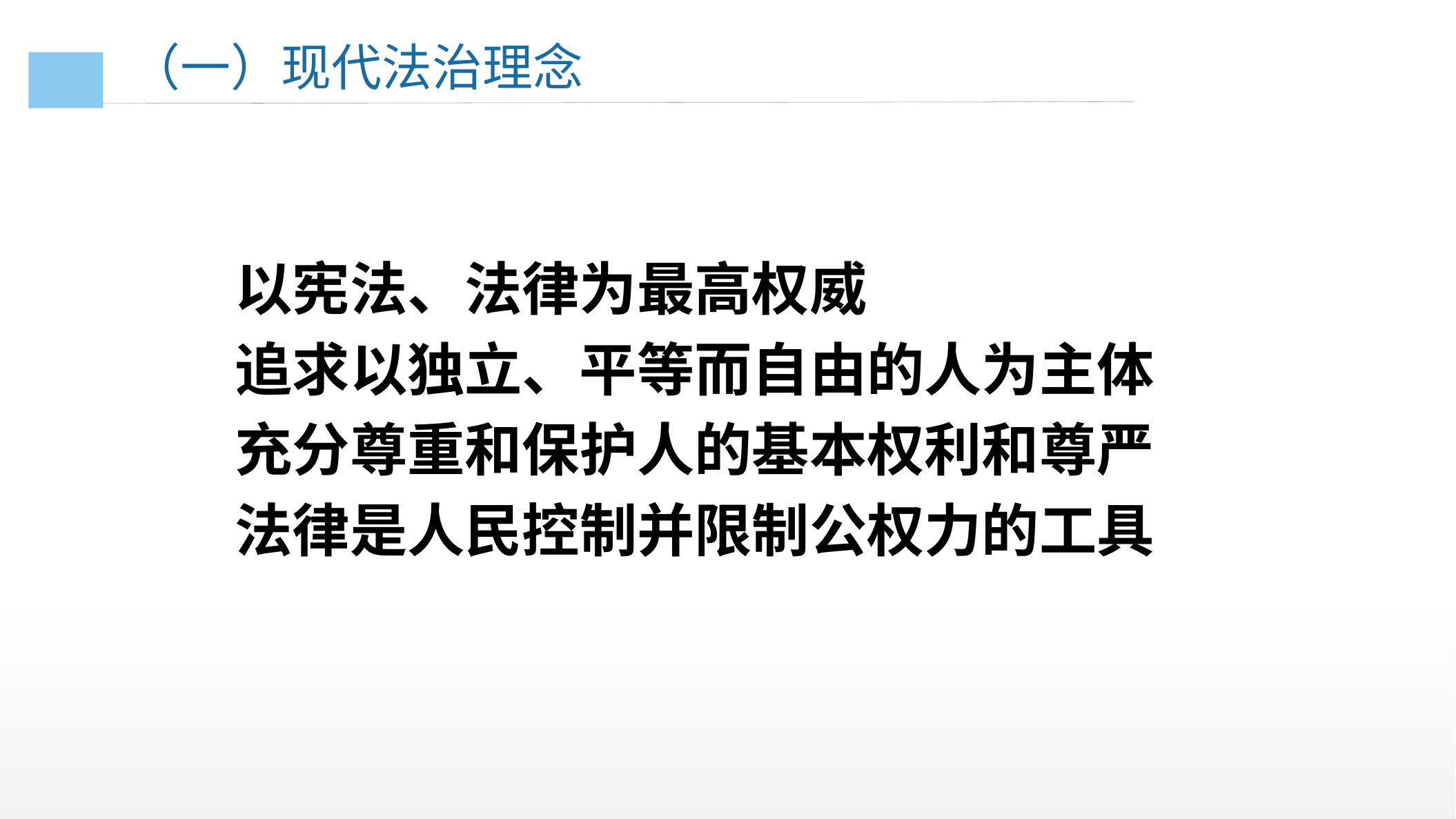

（一）现代法治理念

以宪法、法律为最高权威
追求以独立、平等而自由的人为主体
充分尊重和保护人的基本权利和尊严
法律是人民控制并限制公权力的工具